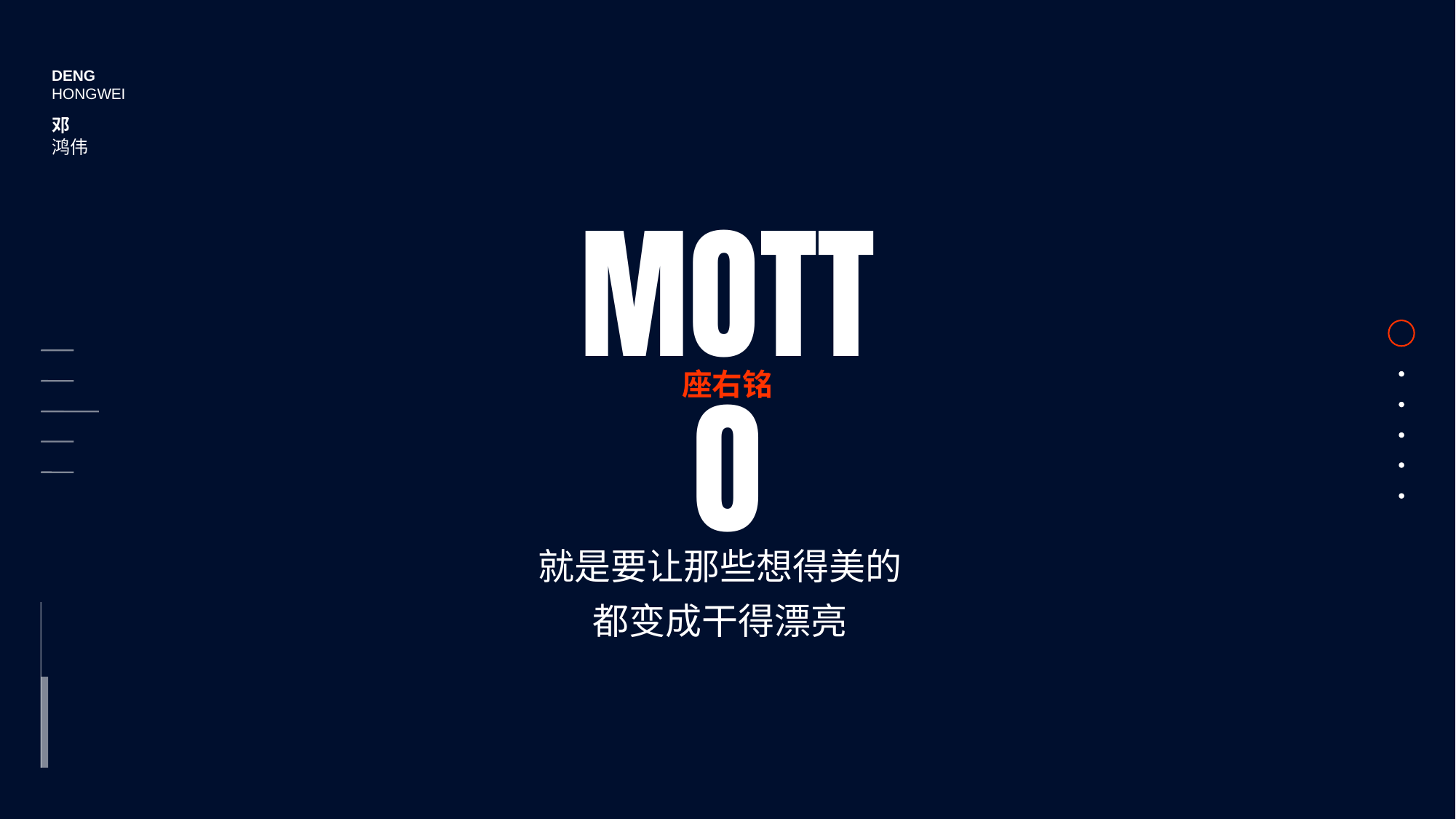

DENG
HONGWEI
邓
鸿伟
MOTTO

座右铭

就是要让那些想得美的
都变成干得漂亮